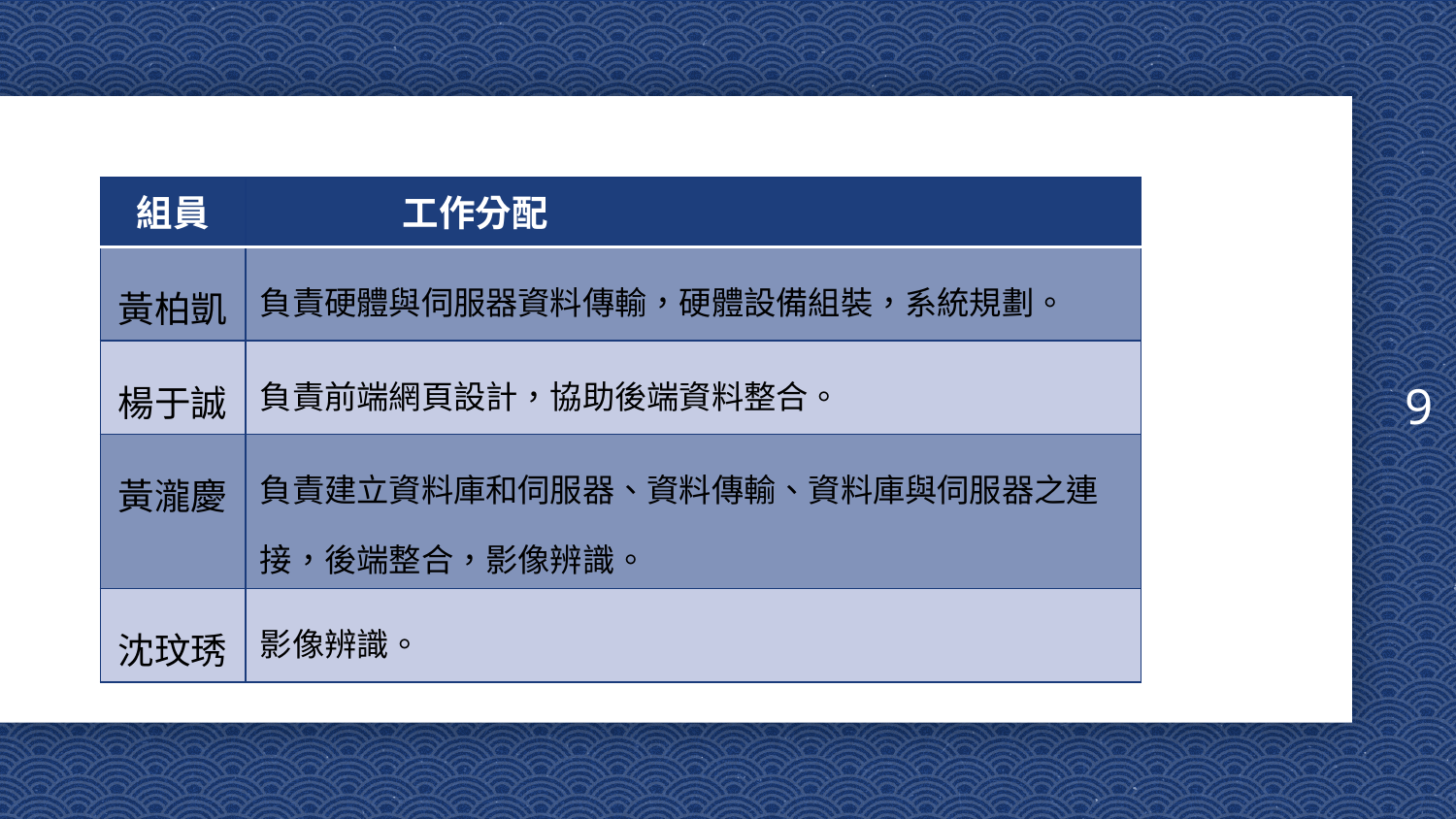

9
#
| 組員 | 工作分配 |
| --- | --- |
| 黃柏凱 | 負責硬體與伺服器資料傳輸，硬體設備組裝，系統規劃。 |
| 楊于誠 | 負責前端網頁設計，協助後端資料整合。 |
| 黃瀧慶 | 負責建立資料庫和伺服器、資料傳輸、資料庫與伺服器之連接，後端整合，影像辨識。 |
| 沈玟琇 | 影像辨識。 |